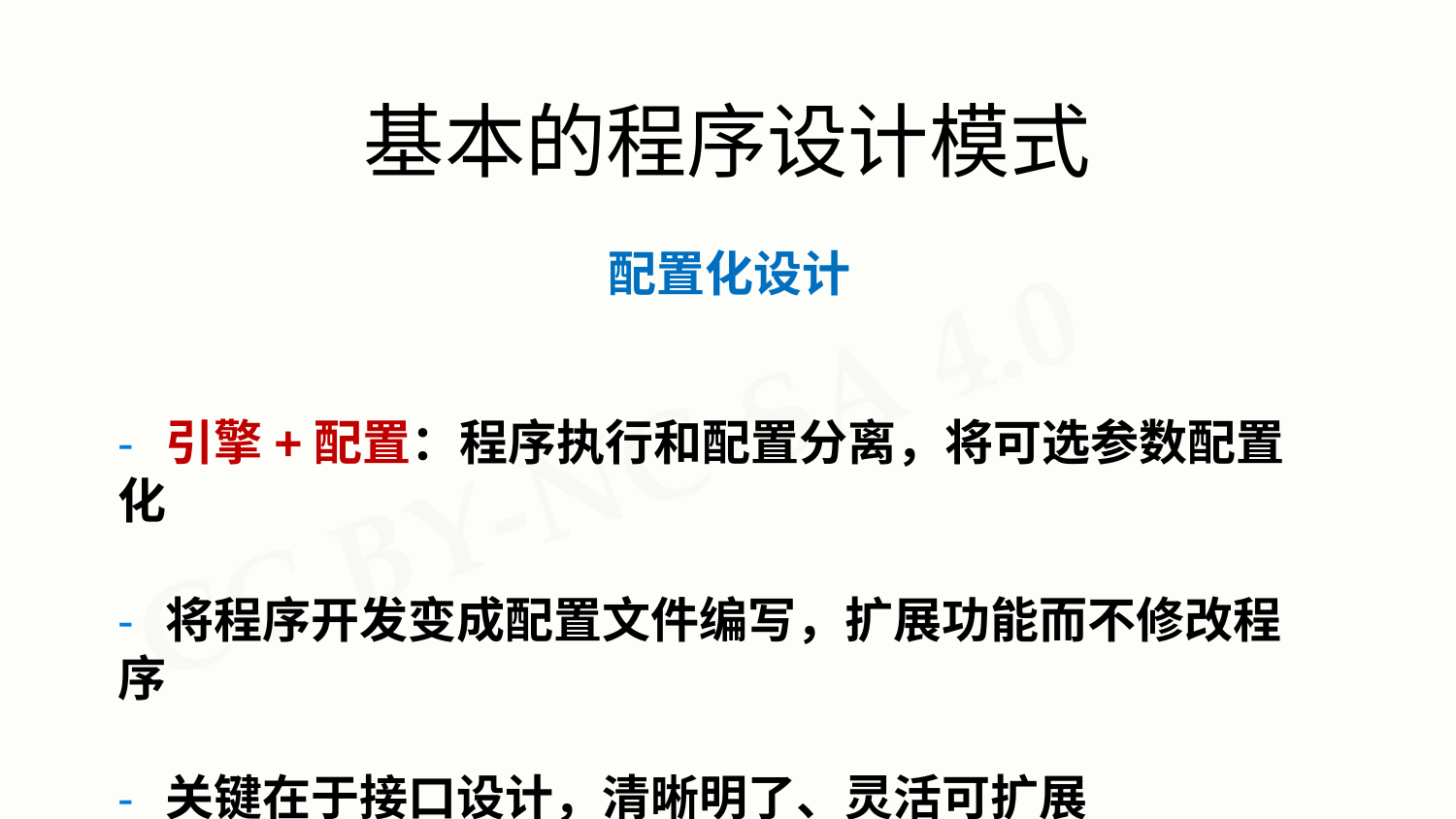

# 基本的程序设计模式
配置化设计

- 引擎+配置：程序执行和配置分离，将可选参数配置化

- 将程序开发变成配置文件编写，扩展功能而不修改程序

- 关键在于接口设计，清晰明了、灵活可扩展